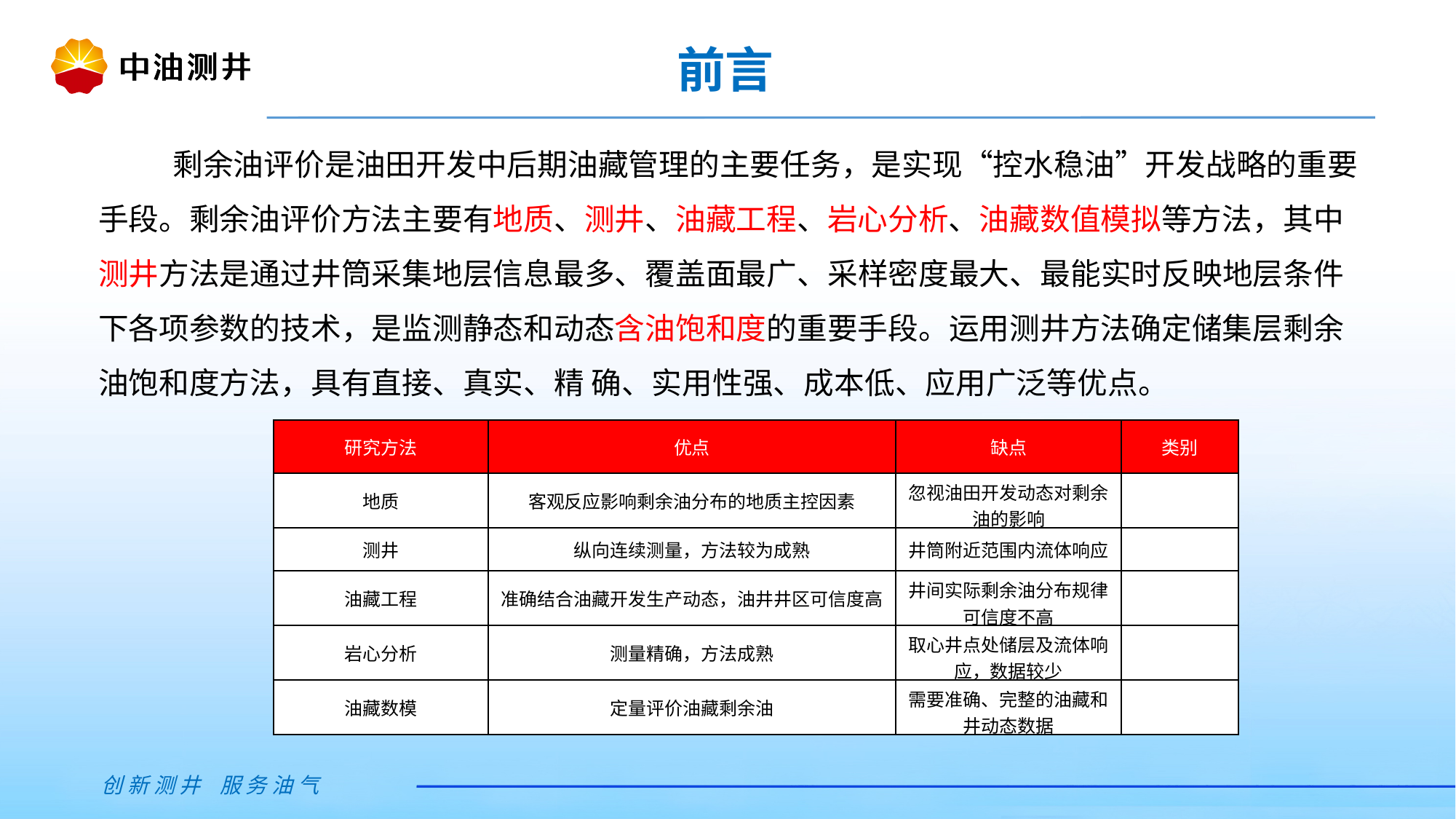

前言
          剩余油评价是油田开发中后期油藏管理的主要任务，是实现“控水稳油”开发战略的重要手段。剩余油评价方法主要有地质、测井、油藏工程、岩心分析、油藏数值模拟等方法，其中测井方法是通过井筒采集地层信息最多、覆盖面最广、采样密度最大、最能实时反映地层条件下各项参数的技术，是监测静态和动态含油饱和度的重要手段。运用测井方法确定储集层剩余油饱和度方法，具有直接、真实、精 确、实用性强、成本低、应用广泛等优点。
| 研究方法 | 优点 | 缺点 | 类别 |
| --- | --- | --- | --- |
| 地质 | 客观反应影响剩余油分布的地质主控因素 | 忽视油田开发动态对剩余油的影响 |  |
| 测井 | 纵向连续测量，方法较为成熟 | 井筒附近范围内流体响应 |  |
| 油藏工程 | 准确结合油藏开发生产动态，油井井区可信度高 | 井间实际剩余油分布规律可信度不高 |  |
| 岩心分析 | 测量精确，方法成熟 | 取心井点处储层及流体响应，数据较少 |  |
| 油藏数模 | 定量评价油藏剩余油 | 需要准确、完整的油藏和井动态数据 |  |